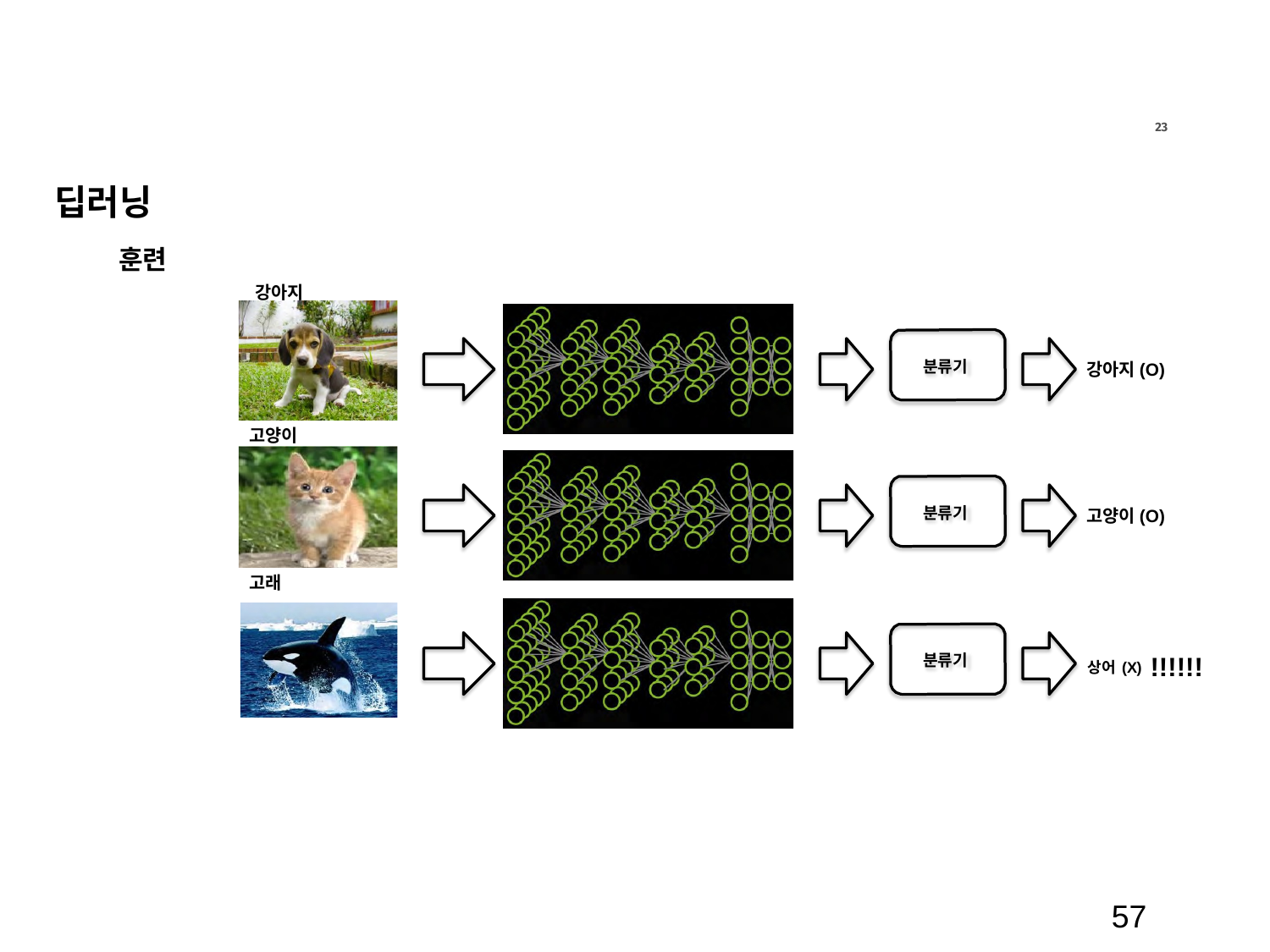

23
딥러닝
훈련
강아지

분류기
강아지(O)
고양이

분류기
고양이(O)
고래

상어(X) !!!!!!
분류기